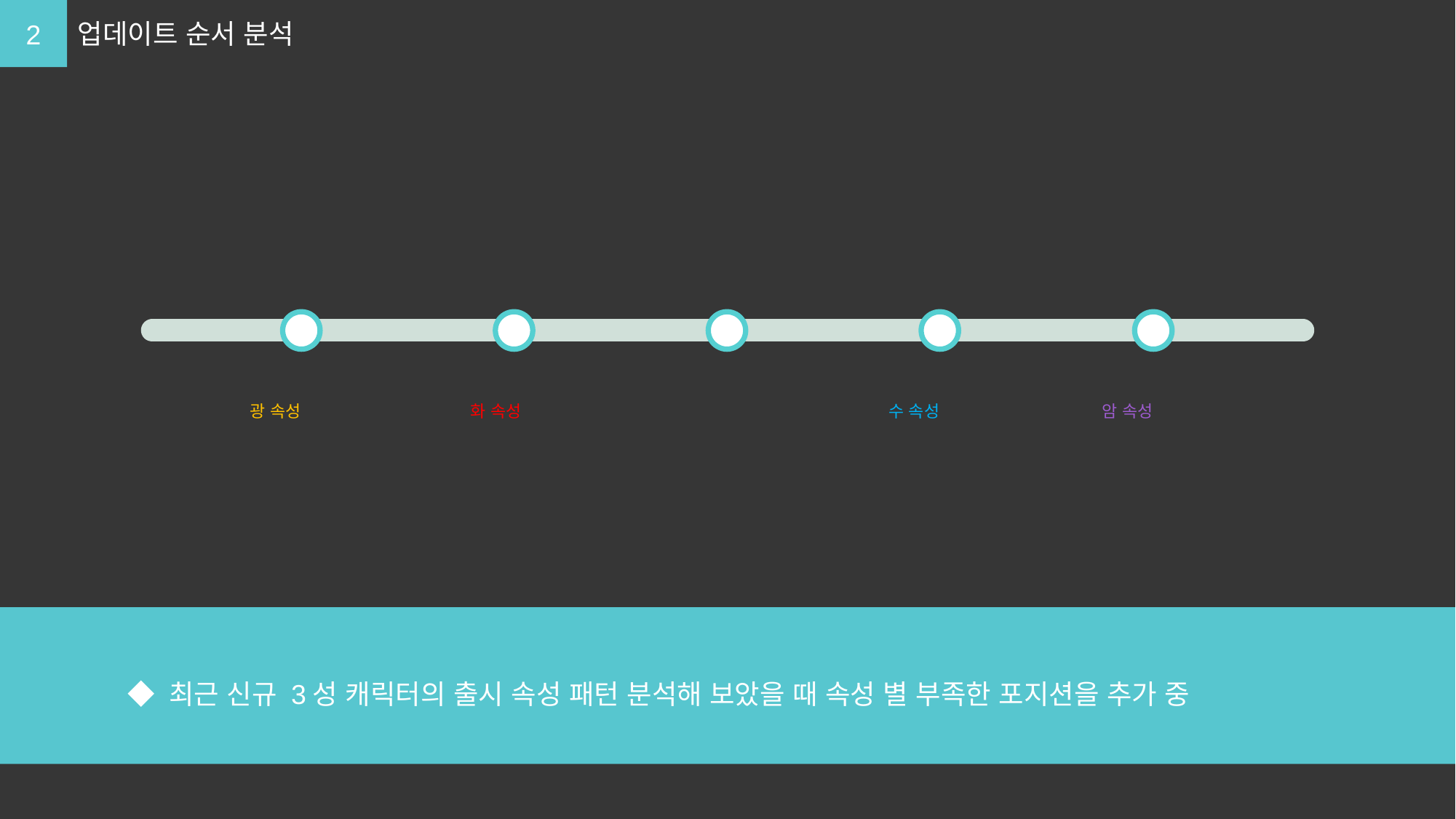

2
업데이트 순서 분석

1/14
광 속성 지원가
‘가브리엘‘ 업데이트
1/28
화 속성 전사
‘린‘ 업데이트
2/10
무 속성 원거리 딜러
’미래 기사’ 업데이트
2/26
수 속성 지원가
‘베로니카‘ 업데이트
3/11
암 속성 지원가
‘녹시아‘ 업데이트
	 ◆ 최근 신규 3성 캐릭터의 출시 속성 패턴 분석해 보았을 때 속성 별 부족한 포지션을 추가 중